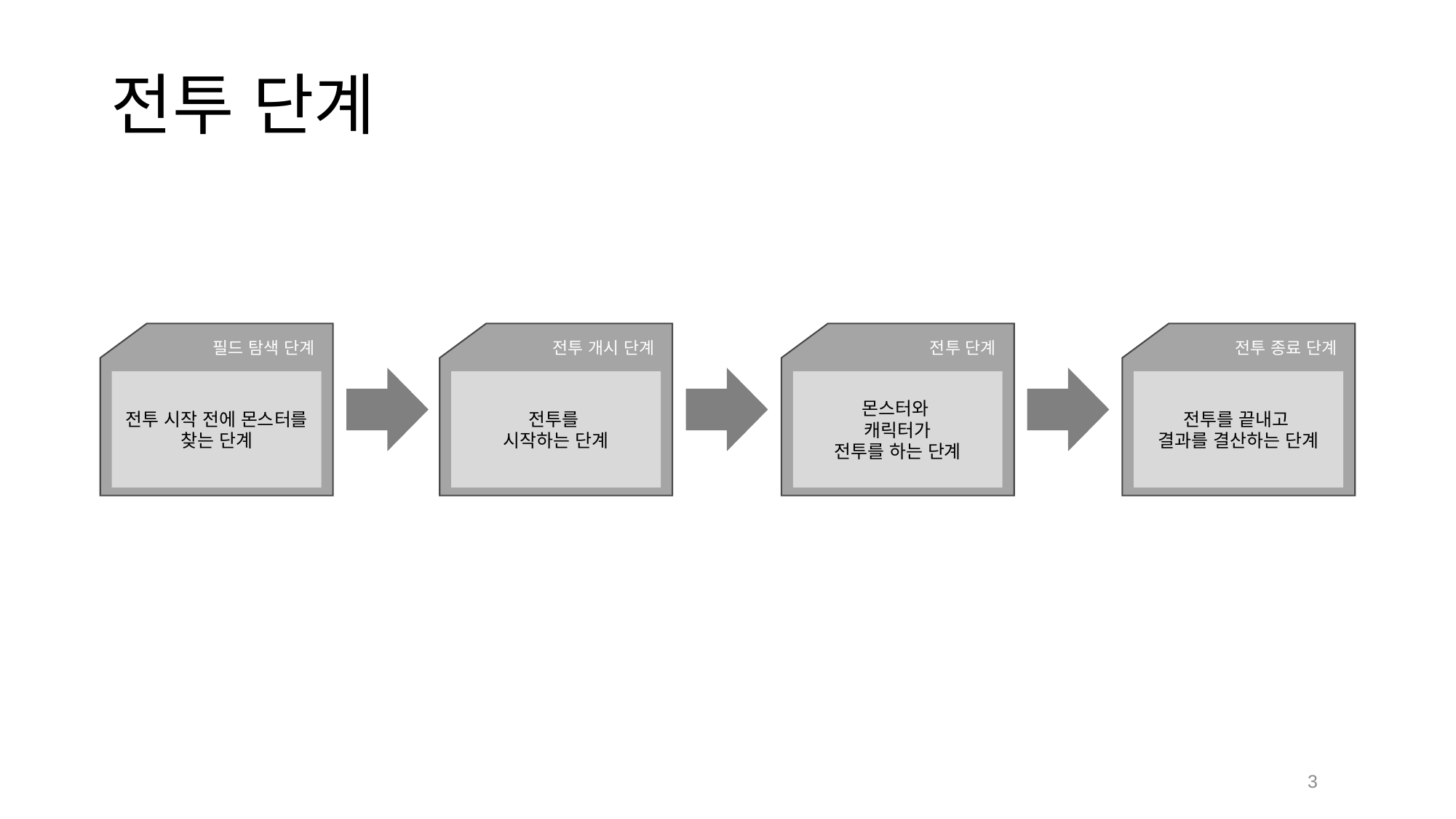

# 전투 단계

필드 탐색 단계
전투 시작 전에 몬스터를 찾는 단계

전투 개시 단계
전투를
시작하는 단계

전투 단계
몬스터와
캐릭터가
전투를 하는 단계

전투 종료 단계
전투를 끝내고
결과를 결산하는 단계

3